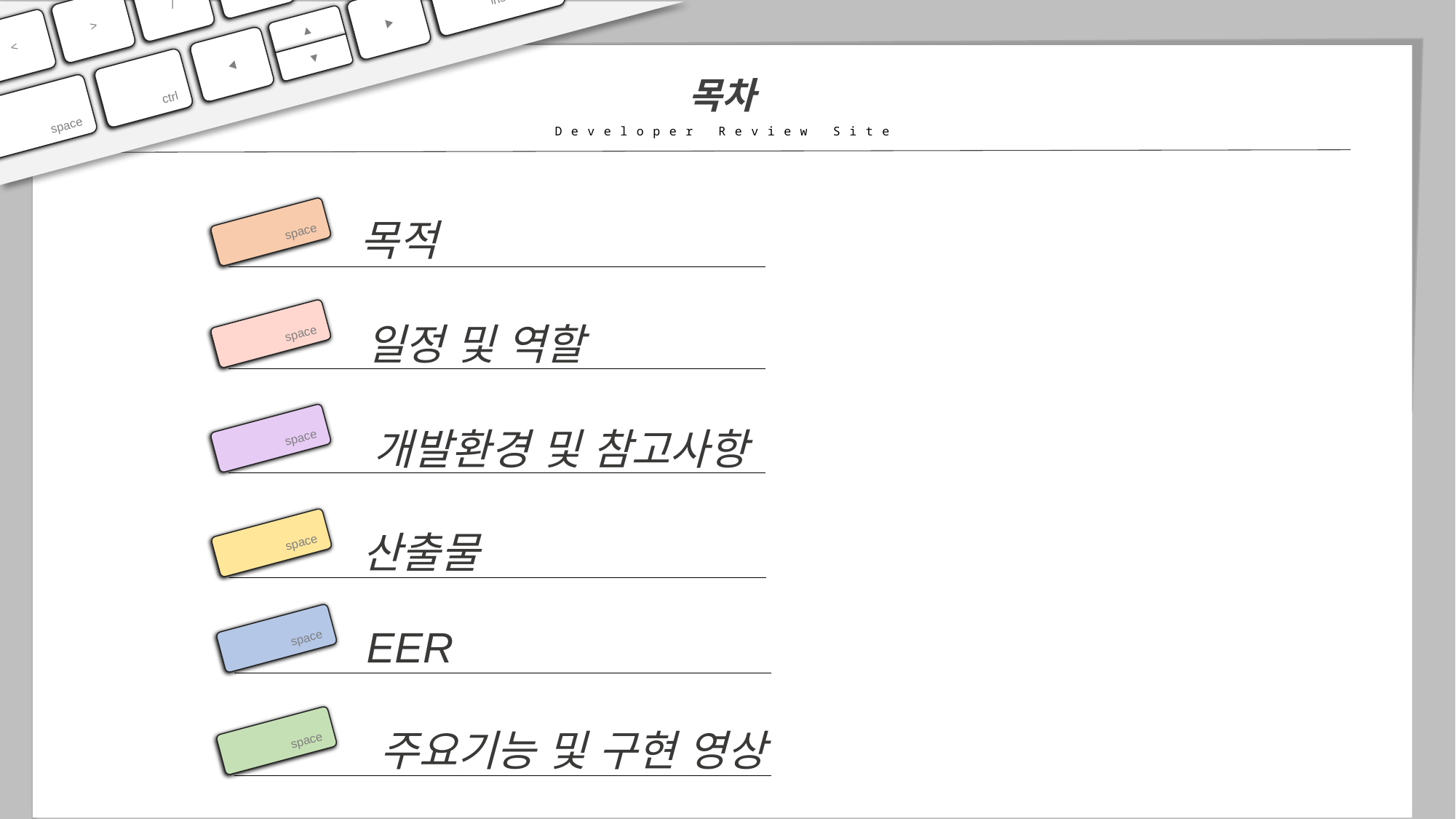

shift
0
ins
/
>

▲
<
◀
▼
ctrl
space
▶

목차
Developer Review Site
목적
space
일정 및 역할
space
개발환경 및 참고사항
space
산출물
space
EER
space
주요기능 및 구현 영상
space